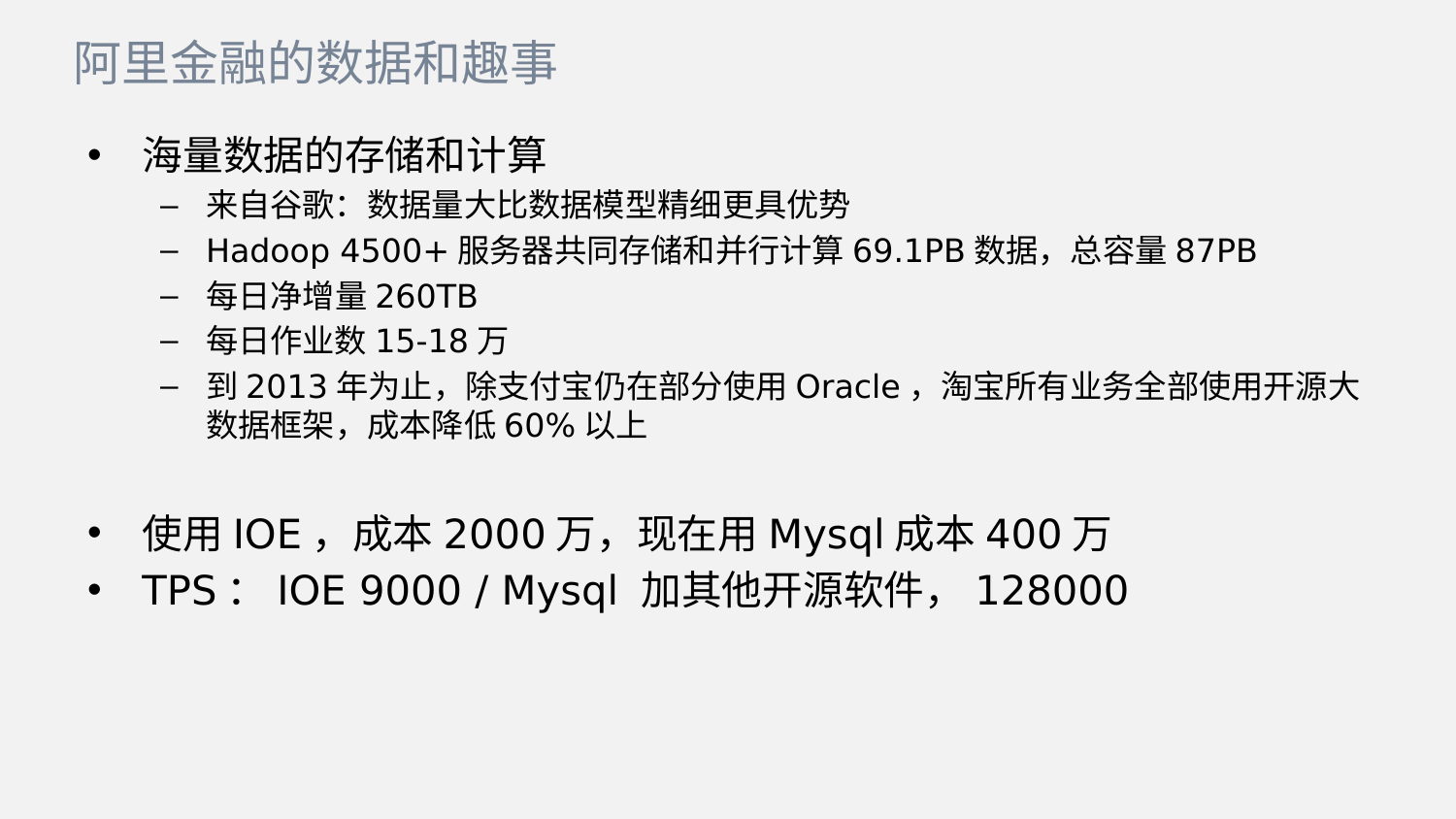

阿里金融的数据和趣事
海量数据的存储和计算
来自谷歌：数据量大比数据模型精细更具优势
Hadoop 4500+服务器共同存储和并行计算69.1PB数据，总容量87PB
每日净增量260TB
每日作业数15-18万
到2013年为止，除支付宝仍在部分使用Oracle，淘宝所有业务全部使用开源大数据框架，成本降低60%以上

使用IOE，成本2000万，现在用Mysql成本400万
TPS：IOE 9000 / Mysql 加其他开源软件，128000